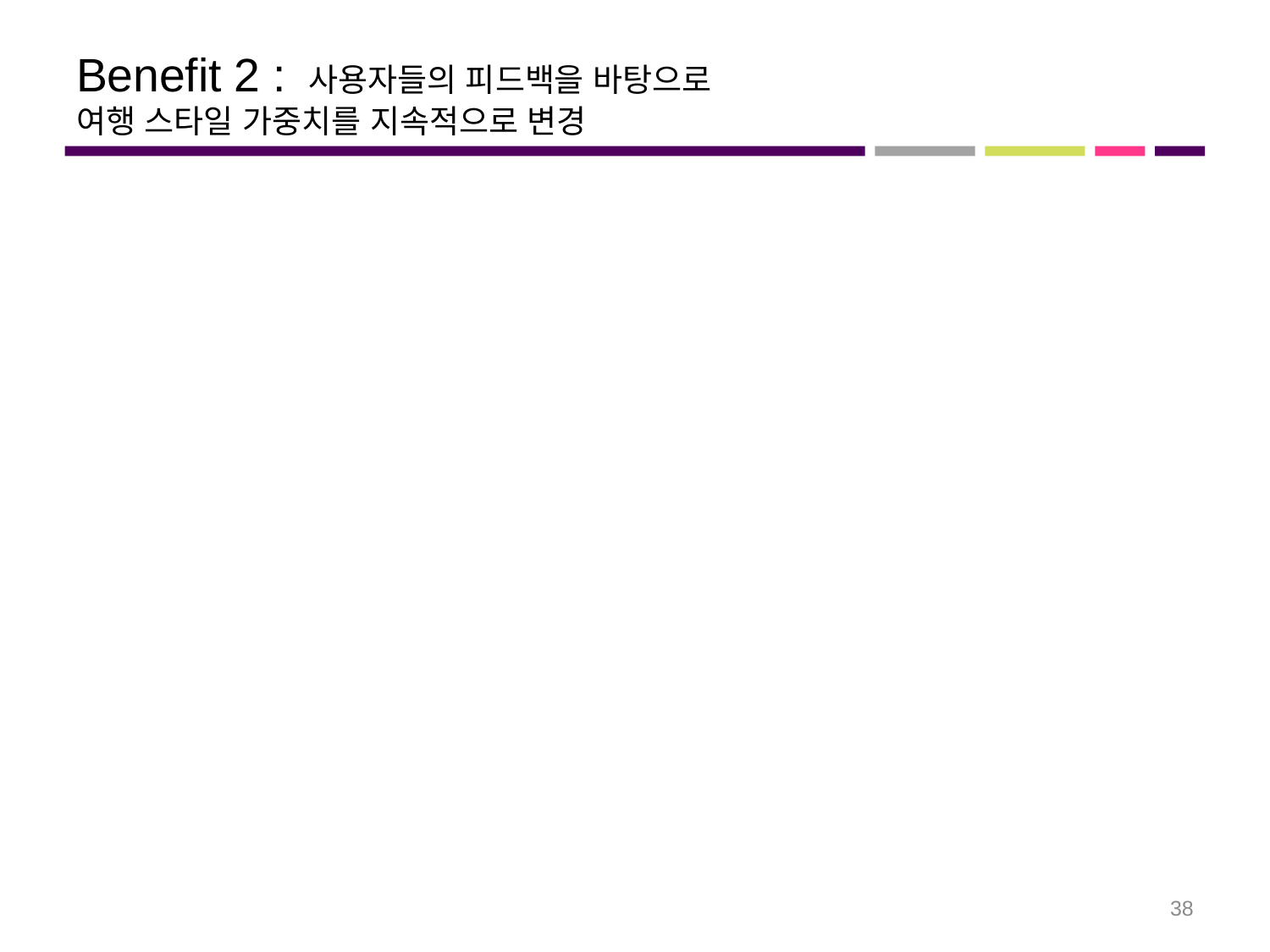

# Benefit 2 : 사용자들의 피드백을 바탕으로 여행 스타일 가중치를 지속적으로 변경
38